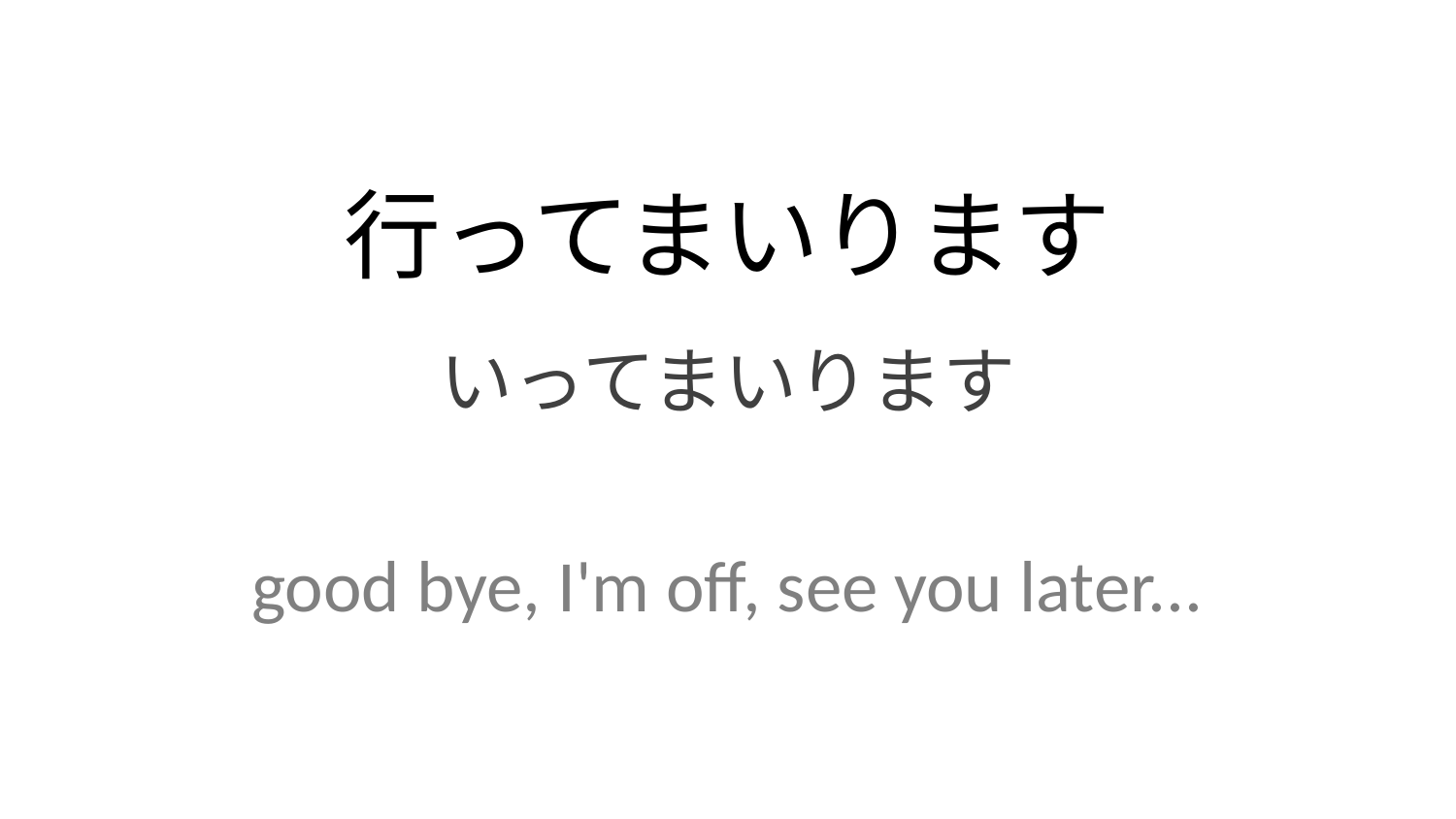

行ってまいります

いってまいります
good bye, I'm off, see you later...